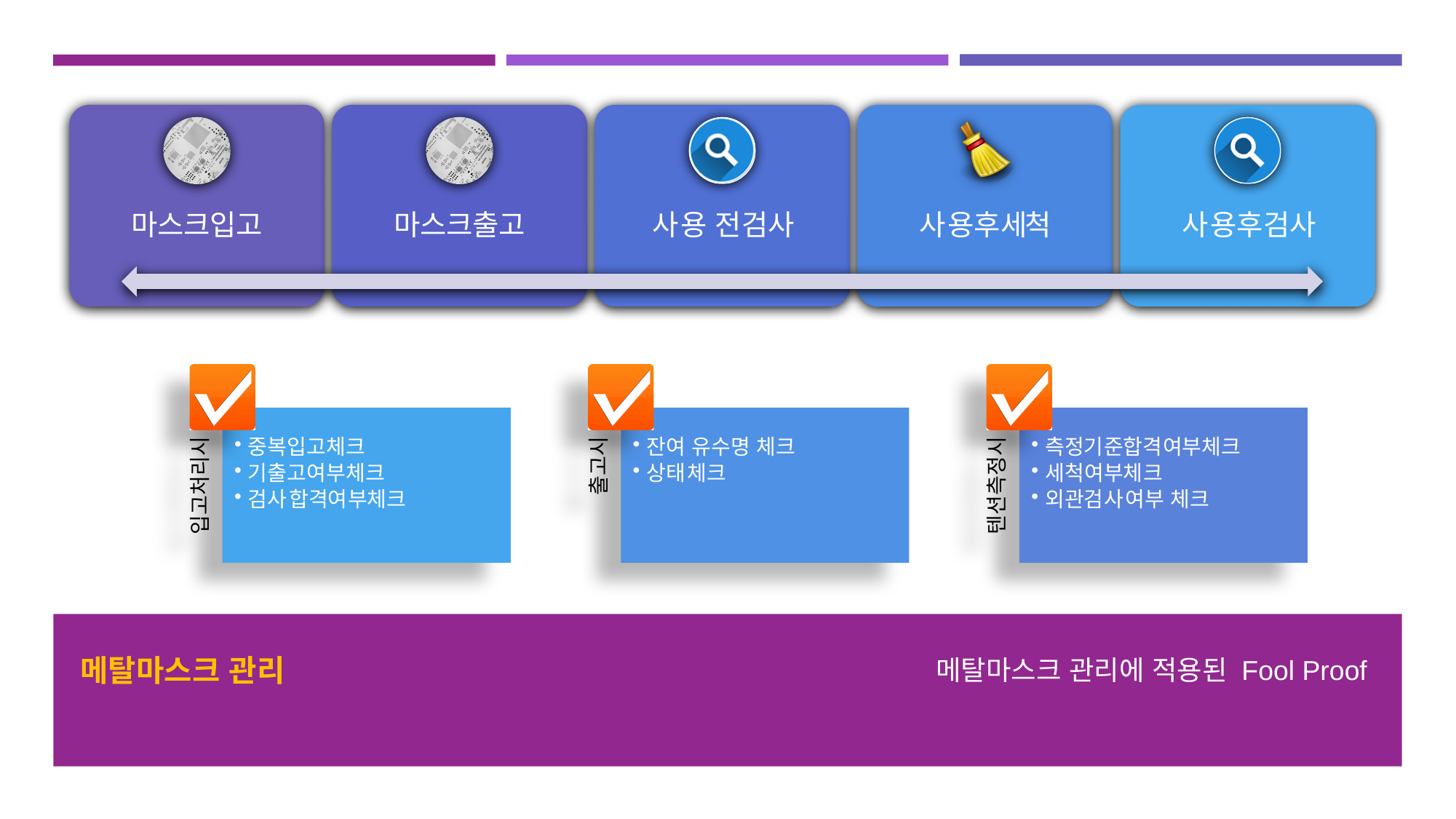

마스크입고
마스크출고
사용 전검사
사용후세척
사용후검사
입고처리시
중복입고체크
기출고여부체크
검사합격여부체크
출고시
잔여 유수명 체크
상태체크
텐션측정시
측정기준합격여부체크
세척여부체크
외관검사여부 체크

# 메탈마스크 관리
메탈마스크 관리에 적용된 Fool Proof